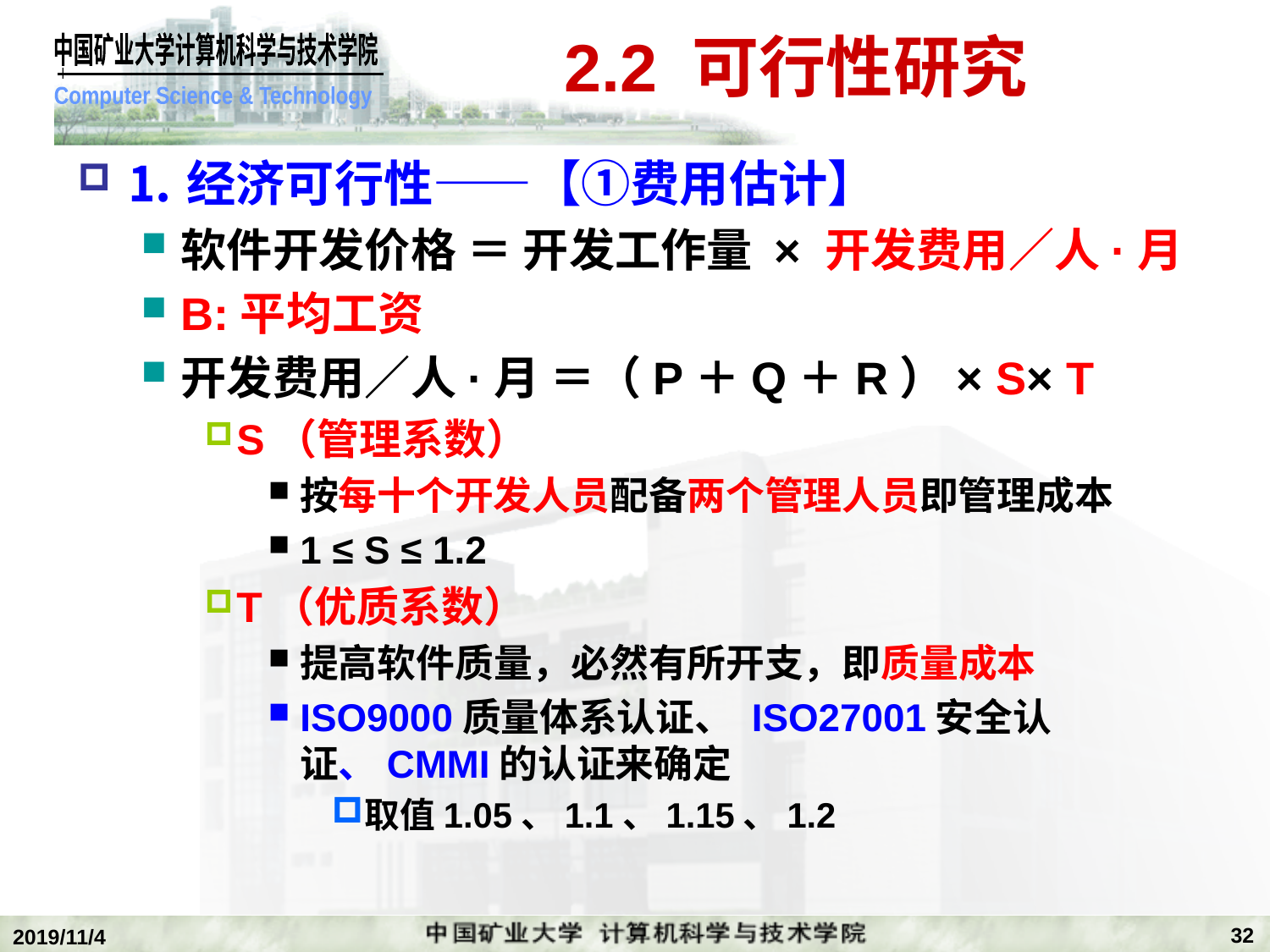

# 2.2 可行性研究
⒈经济可行性——【①费用估计】
软件开发价格 ＝ 开发工作量 × 开发费用／人·月
B:平均工资
开发费用／人·月 ＝（P＋Q＋R）× S× T
S（管理系数）
按每十个开发人员配备两个管理人员即管理成本
1 ≤ S ≤ 1.2
T（优质系数）
提高软件质量，必然有所开支，即质量成本
ISO9000质量体系认证、 ISO27001安全认证、CMMI的认证来确定
取值1.05、1.1、1.15、1.2
32
2019/11/4